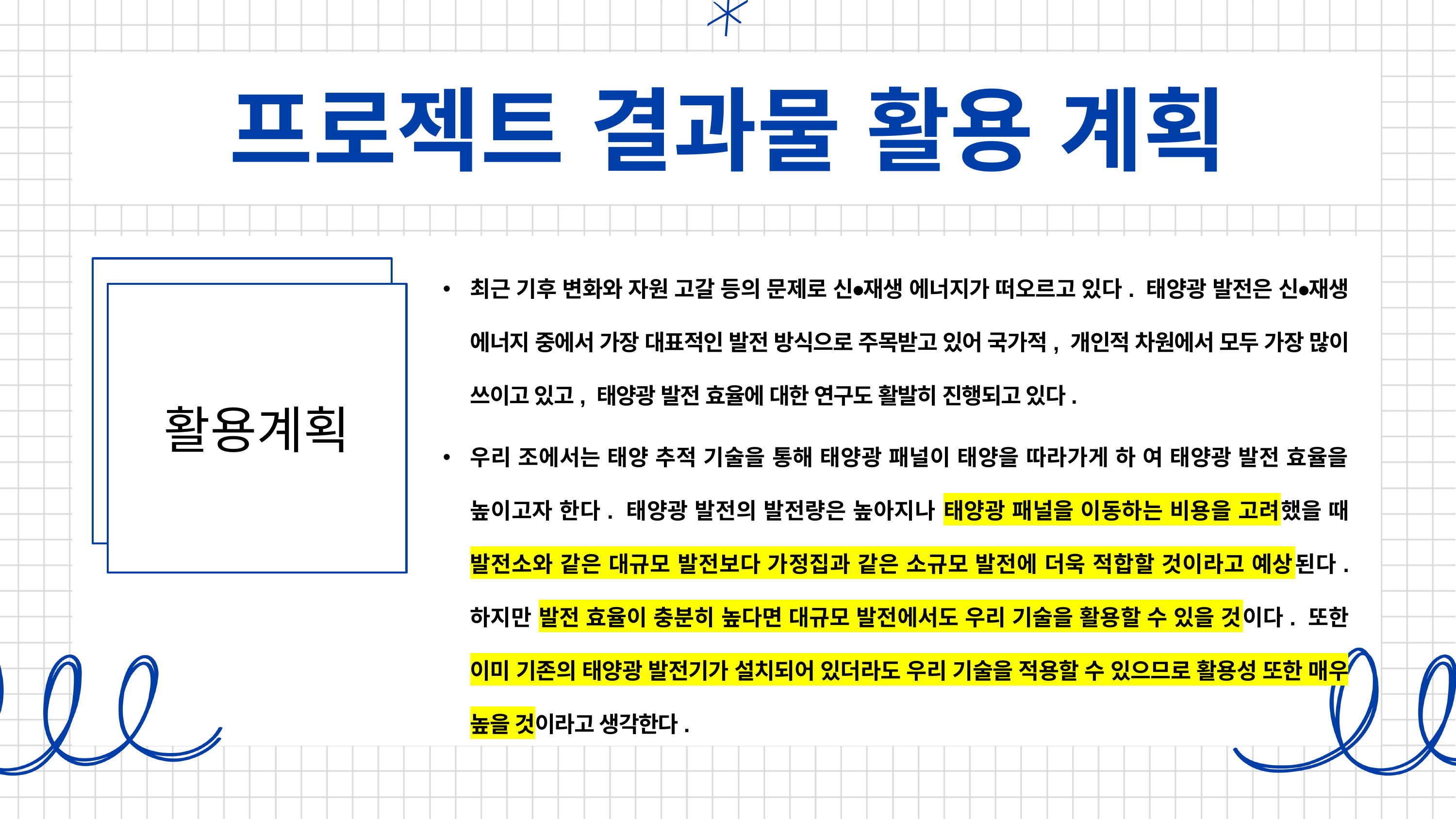

프로젝트 결과물 활용 계획

최근 기후 변화와 자원 고갈 등의 문제로 신⦁재생 에너지가 떠오르고 있다. 태양광 발전은 신⦁재생 에너지 중에서 가장 대표적인 발전 방식으로 주목받고 있어 국가적, 개인적 차원에서 모두 가장 많이 쓰이고 있고, 태양광 발전 효율에 대한 연구도 활발히 진행되고 있다.
우리 조에서는 태양 추적 기술을 통해 태양광 패널이 태양을 따라가게 하 여 태양광 발전 효율을 높이고자 한다. 태양광 발전의 발전량은 높아지나 태양광 패널을 이동하는 비용을 고려했을 때 발전소와 같은 대규모 발전보다 가정집과 같은 소규모 발전에 더욱 적합할 것이라고 예상된다. 하지만 발전 효율이 충분히 높다면 대규모 발전에서도 우리 기술을 활용할 수 있을 것이다. 또한 이미 기존의 태양광 발전기가 설치되어 있더라도 우리 기술을 적용할 수 있으므로 활용성 또한 매우 높을 것이라고 생각한다.
적용되는
세부 기술 목록
활용계획